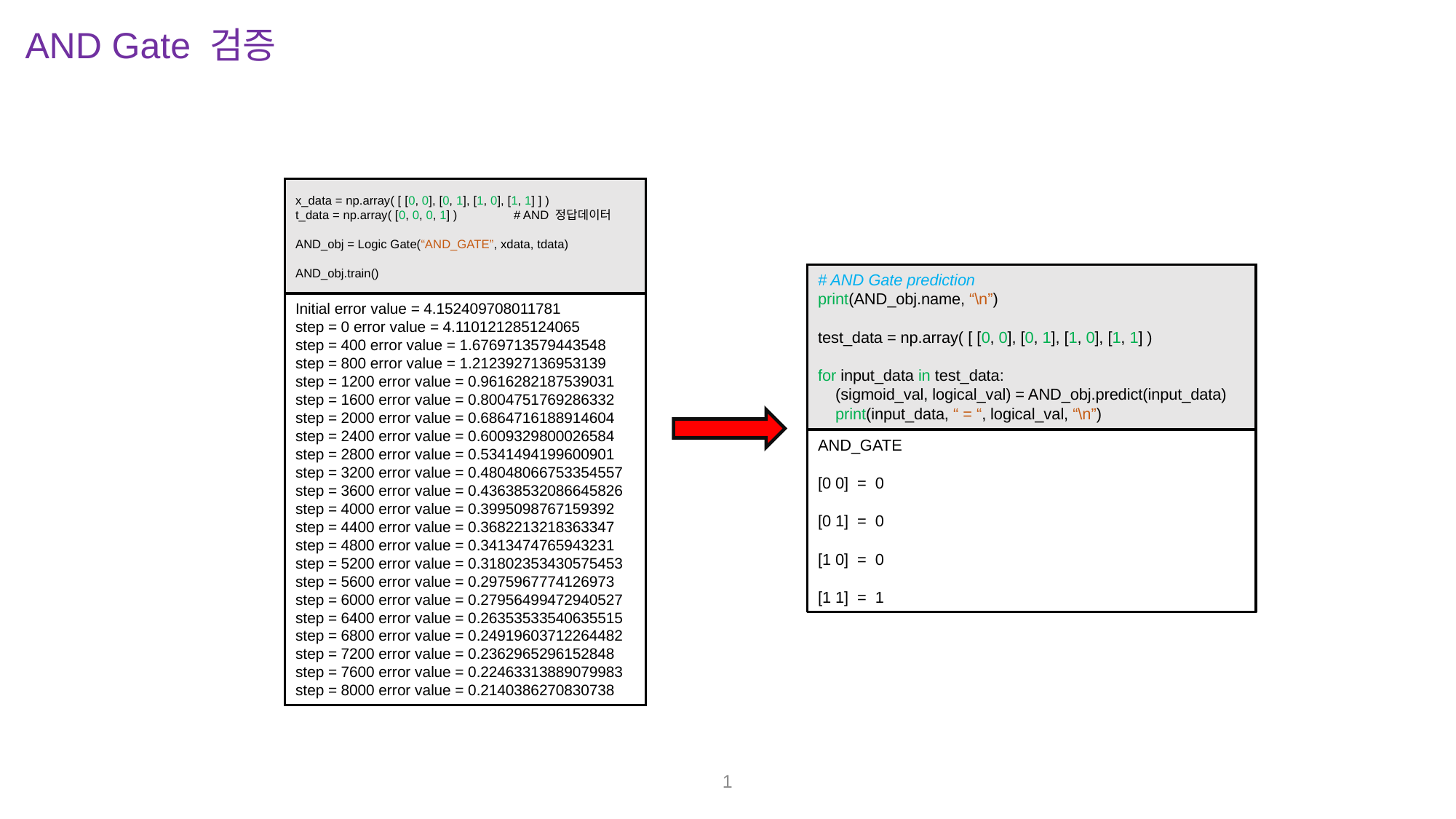

AND Gate 검증
x_data = np.array( [ [0, 0], [0, 1], [1, 0], [1, 1] ] )
t_data = np.array( [0, 0, 0, 1] )	# AND 정답데이터

AND_obj = Logic Gate(“AND_GATE”, xdata, tdata)

AND_obj.train()
# AND Gate prediction
print(AND_obj.name, “\n”)

test_data = np.array( [ [0, 0], [0, 1], [1, 0], [1, 1] )

for input_data in test_data:
    (sigmoid_val, logical_val) = AND_obj.predict(input_data)
    print(input_data, “ = “, logical_val, “\n”)
AND_GATE

[0 0]  =  0

[0 1]  =  0

[1 0]  =  0

[1 1]  =  1
Initial error value = 4.152409708011781
step = 0 error value = 4.110121285124065
step = 400 error value = 1.6769713579443548
step = 800 error value = 1.2123927136953139
step = 1200 error value = 0.9616282187539031
step = 1600 error value = 0.8004751769286332
step = 2000 error value = 0.6864716188914604
step = 2400 error value = 0.6009329800026584
step = 2800 error value = 0.5341494199600901
step = 3200 error value = 0.48048066753354557
step = 3600 error value = 0.43638532086645826
step = 4000 error value = 0.3995098767159392
step = 4400 error value = 0.3682213218363347
step = 4800 error value = 0.3413474765943231
step = 5200 error value = 0.31802353430575453
step = 5600 error value = 0.2975967774126973
step = 6000 error value = 0.27956499472940527
step = 6400 error value = 0.26353533540635515
step = 6800 error value = 0.24919603712264482
step = 7200 error value = 0.2362965296152848
step = 7600 error value = 0.22463313889079983
step = 8000 error value = 0.2140386270830738

1